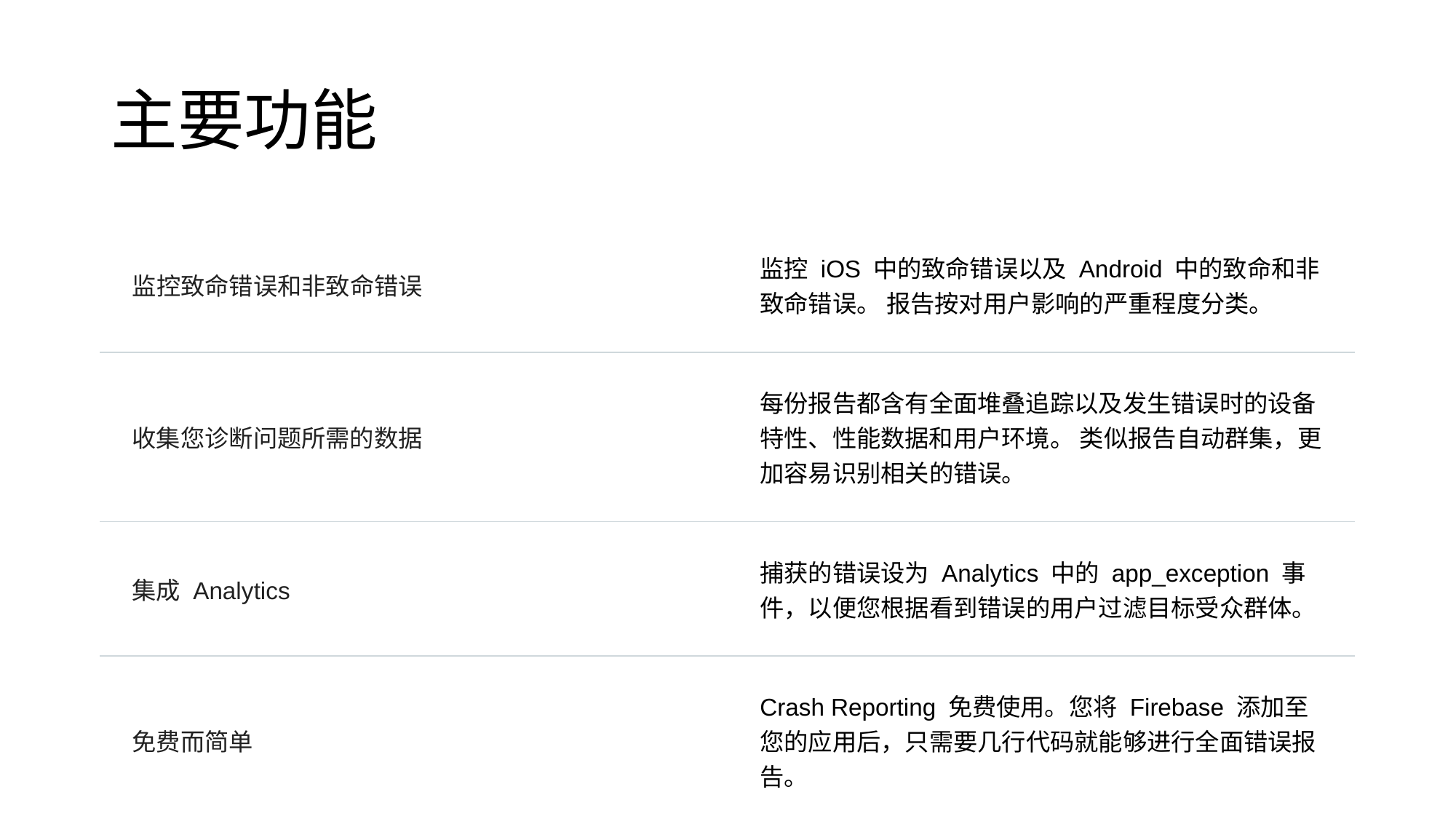

# 主要功能
| 监控致命错误和非致命错误 | 监控 iOS 中的致命错误以及 Android 中的致命和非致命错误。 报告按对用户影响的严重程度分类。 |
| --- | --- |
| 收集您诊断问题所需的数据 | 每份报告都含有全面堆叠追踪以及发生错误时的设备特性、性能数据和用户环境。 类似报告自动群集，更加容易识别相关的错误。 |
| 集成 Analytics | 捕获的错误设为 Analytics 中的 app\_exception 事件，以便您根据看到错误的用户过滤目标受众群体。 |
| 免费而简单 | Crash Reporting 免费使用。您将 Firebase 添加至您的应用后，只需要几行代码就能够进行全面错误报告。 |